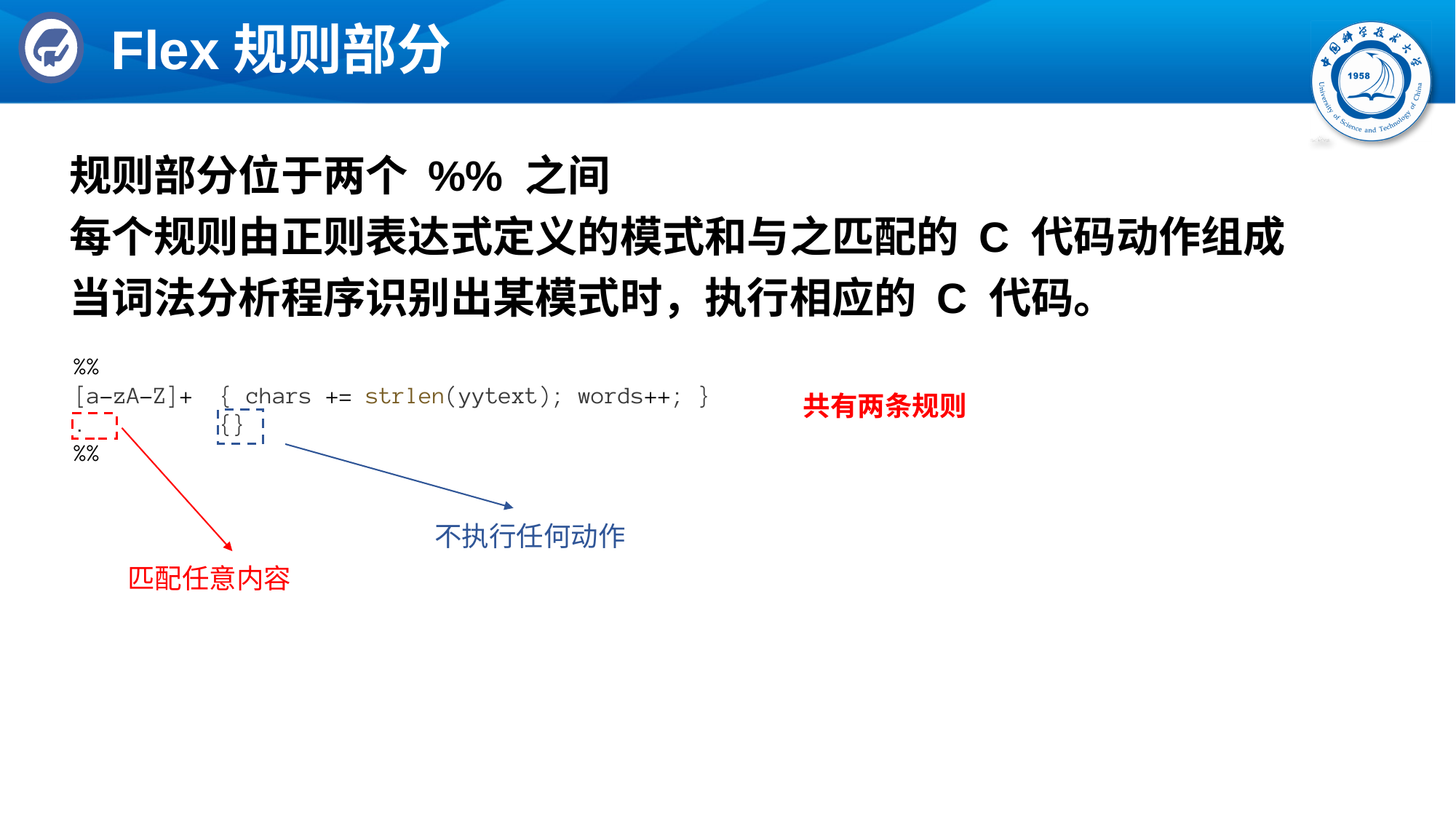

# Flex规则部分
规则部分位于两个 %% 之间
每个规则由正则表达式定义的模式和与之匹配的 C 代码动作组成
当词法分析程序识别出某模式时，执行相应的 C 代码。
%%
[a-zA-Z]+  { chars += strlen(yytext); words++; }
.          {}
%%
共有两条规则

不执行任何动作
匹配任意内容